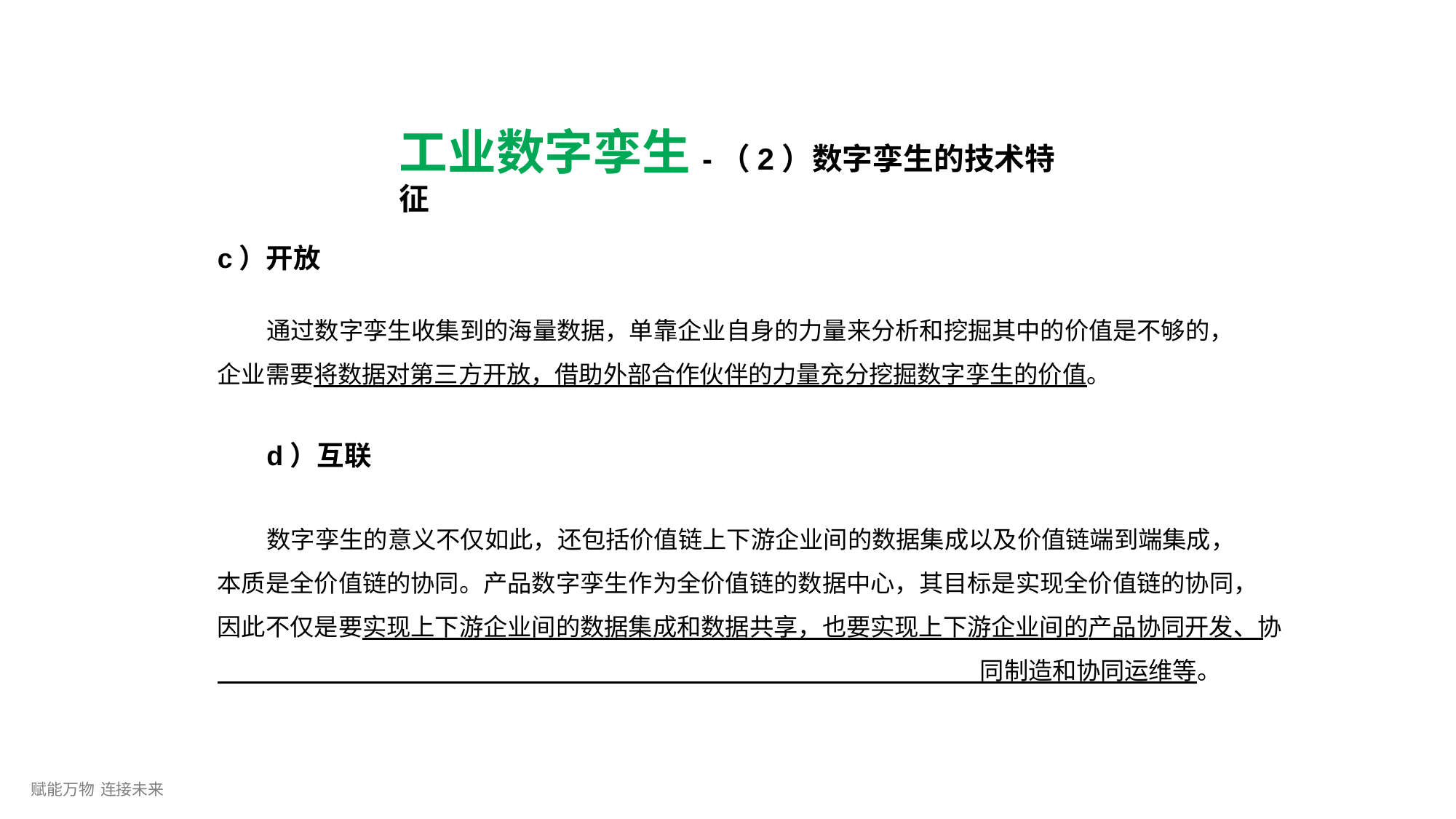

# 工业数字孪生-（2）数字孪生的技术特征
c）开放
通过数字孪生收集到的海量数据，单靠企业自身的力量来分析和挖掘其中的价值是不够的， 企业需要将数据对第三方开放，借助外部合作伙伴的力量充分挖掘数字孪生的价值。

d）互联

数字孪生的意义不仅如此，还包括价值链上下游企业间的数据集成以及价值链端到端集成，  本质是全价值链的协同。产品数字孪生作为全价值链的数据中心，其目标是实现全价值链的协同， 因此不仅是要实现上下游企业间的数据集成和数据共享，也要实现上下游企业间的产品协同开发、协                                                                                                                                                同制造和协同运维等。
赋能万物 连接未来